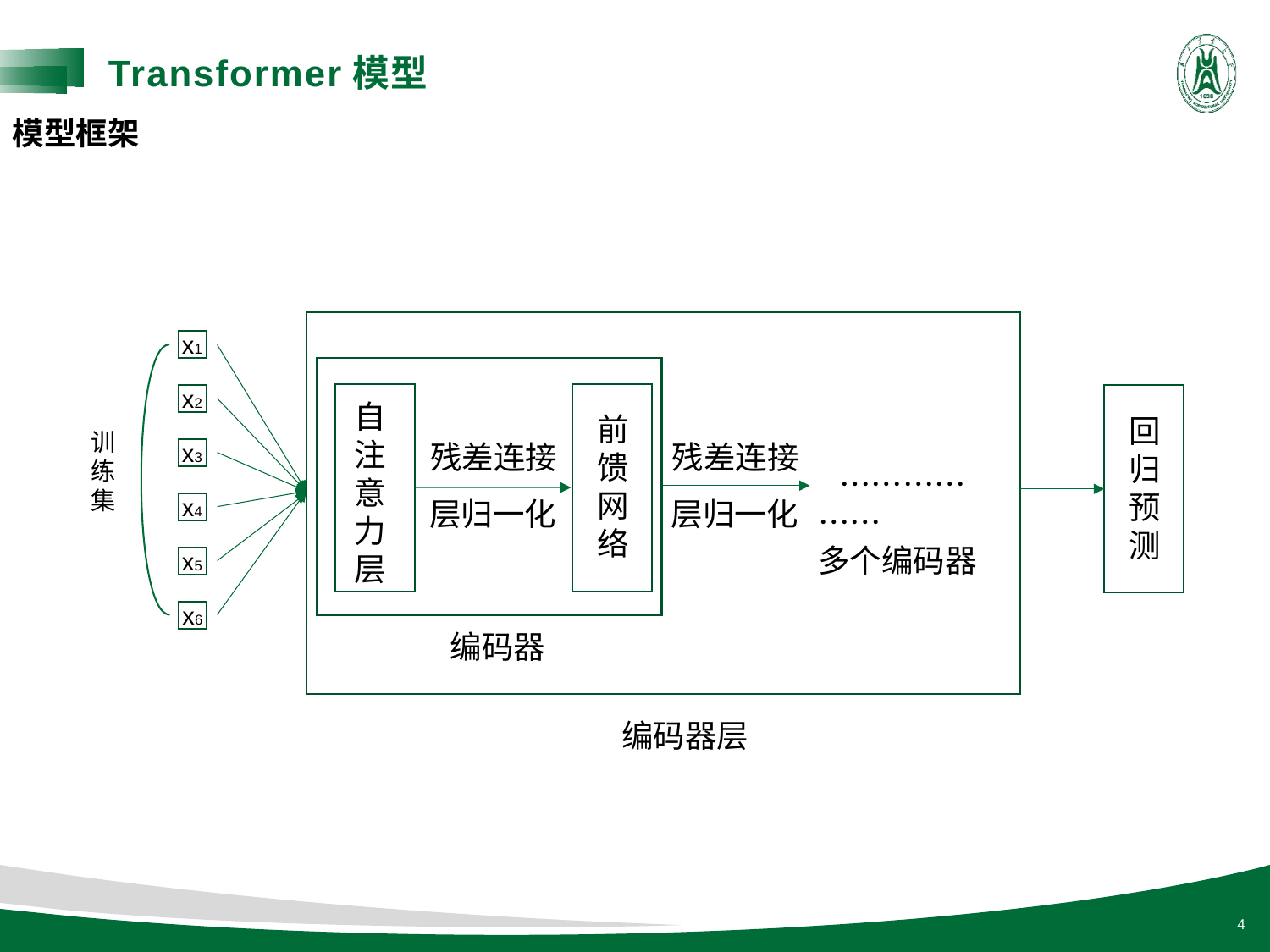

Transformer模型
模型框架

x1

x2

自注意力层
前馈网络
回归预测
训练集
残差连接
残差连接
x3

   ………………
多个编码器
x4
层归一化
层归一化

x5

x6

   编码器
   编码器层
4